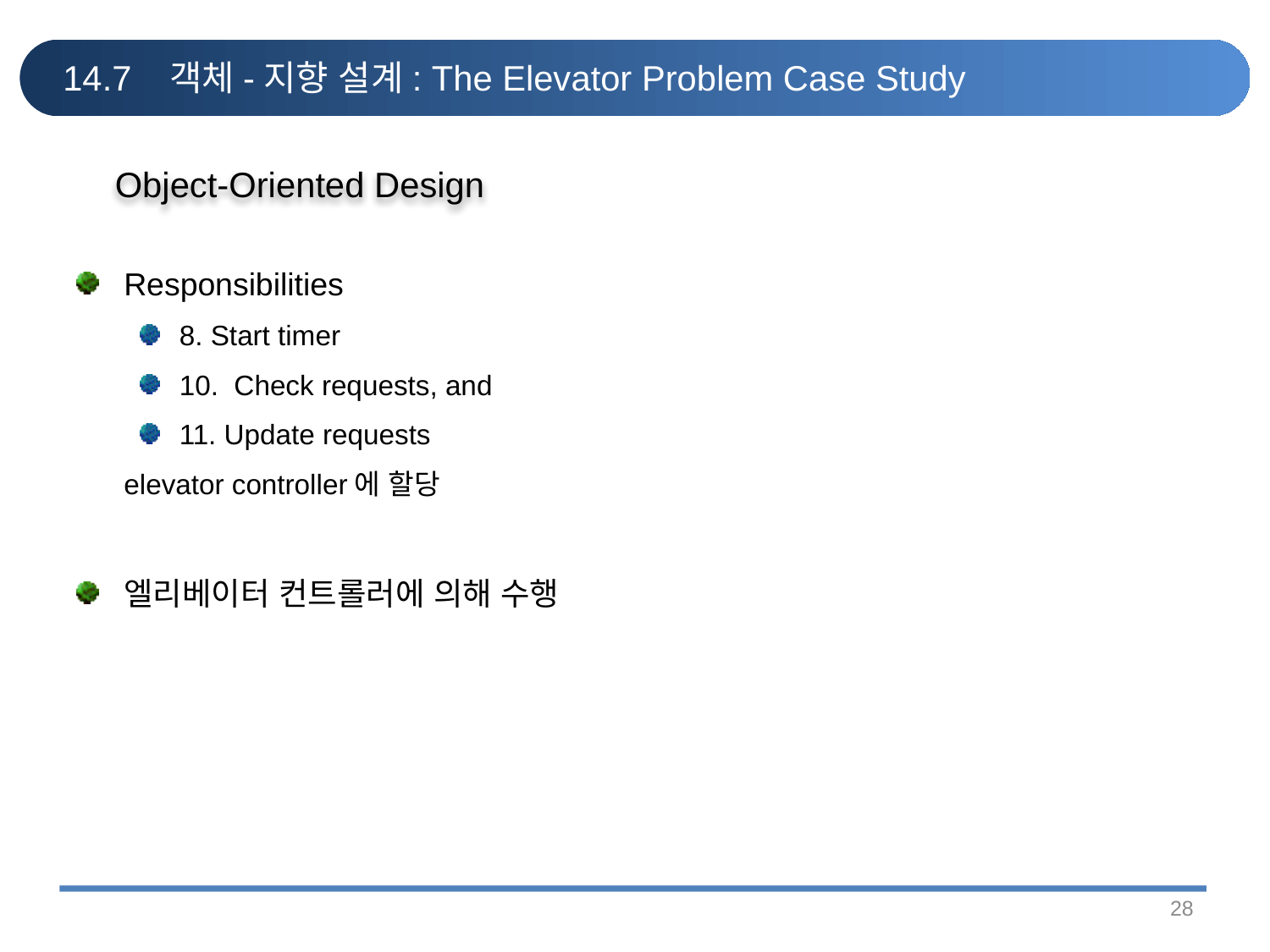

# 14.7   객체-지향 설계: The Elevator Problem Case Study
Object-Oriented Design
Responsibilities
8. Start timer
10.  Check requests, and
11. Update requests
	elevator controller에 할당

엘리베이터 컨트롤러에 의해 수행
28